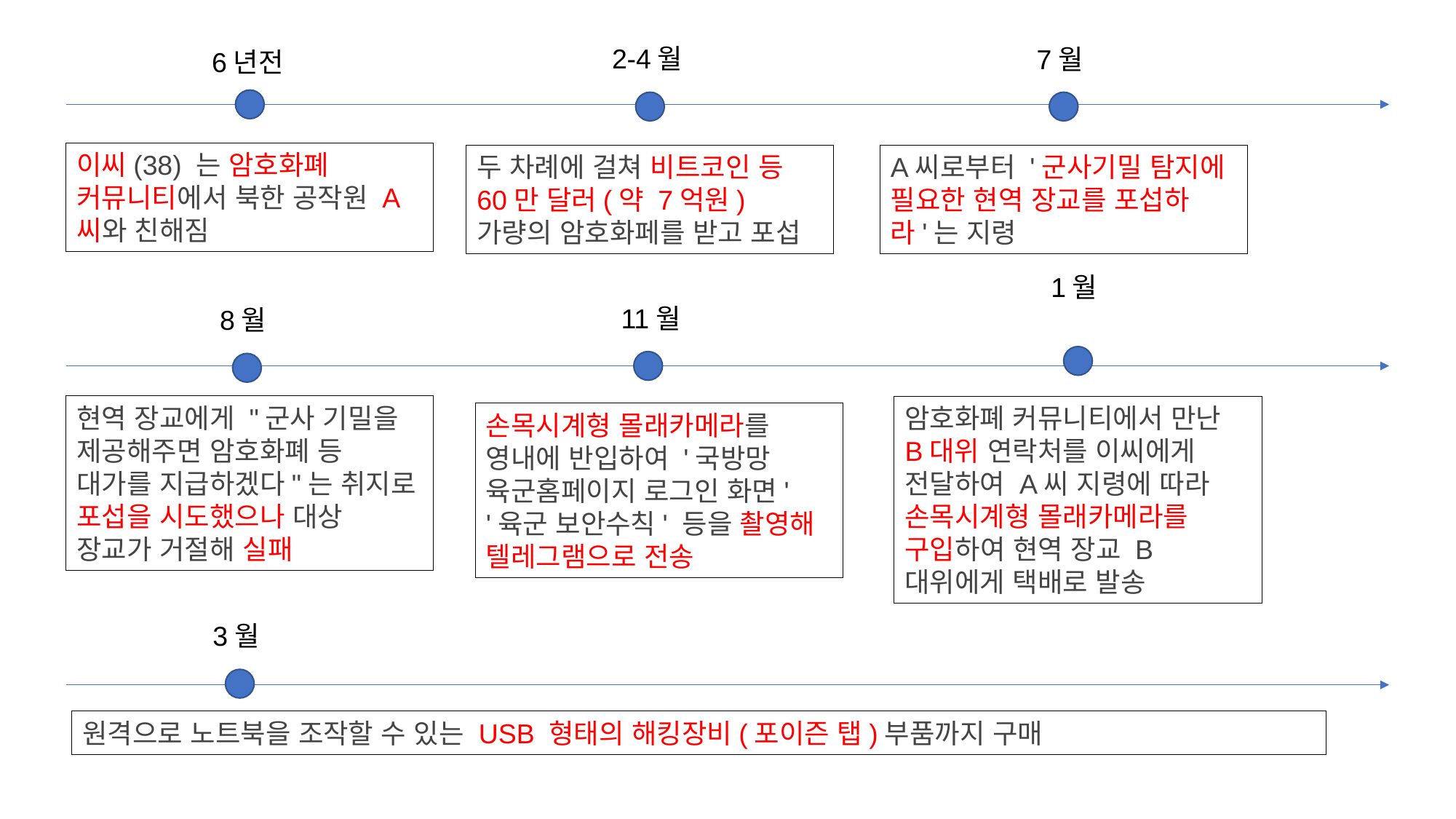

2-4월
7월
6년전

이씨(38) 는 암호화폐 커뮤니티에서 북한 공작원 A씨와 친해짐
두 차례에 걸쳐 비트코인 등 60만 달러(약 7억원)가량의 암호화페를 받고 포섭
A씨로부터 '군사기밀 탐지에 필요한 현역 장교를 포섭하라'는 지령
1월
11월
8월

현역 장교에게 "군사 기밀을 제공해주면 암호화폐 등 대가를 지급하겠다"는 취지로 포섭을 시도했으나 대상 장교가 거절해 실패
암호화폐 커뮤니티에서 만난 B대위 연락처를 이씨에게 전달하여 A씨 지령에 따라 손목시계형 몰래카메라를 구입하여 현역 장교 B대위에게 택배로 발송
손목시계형 몰래카메라를 영내에 반입하여 '국방망 육군홈페이지 로그인 화면' '육군 보안수칙' 등을 촬영해 텔레그램으로 전송
3월

원격으로 노트북을 조작할 수 있는 USB 형태의 해킹장비(포이즌 탭)부품까지 구매